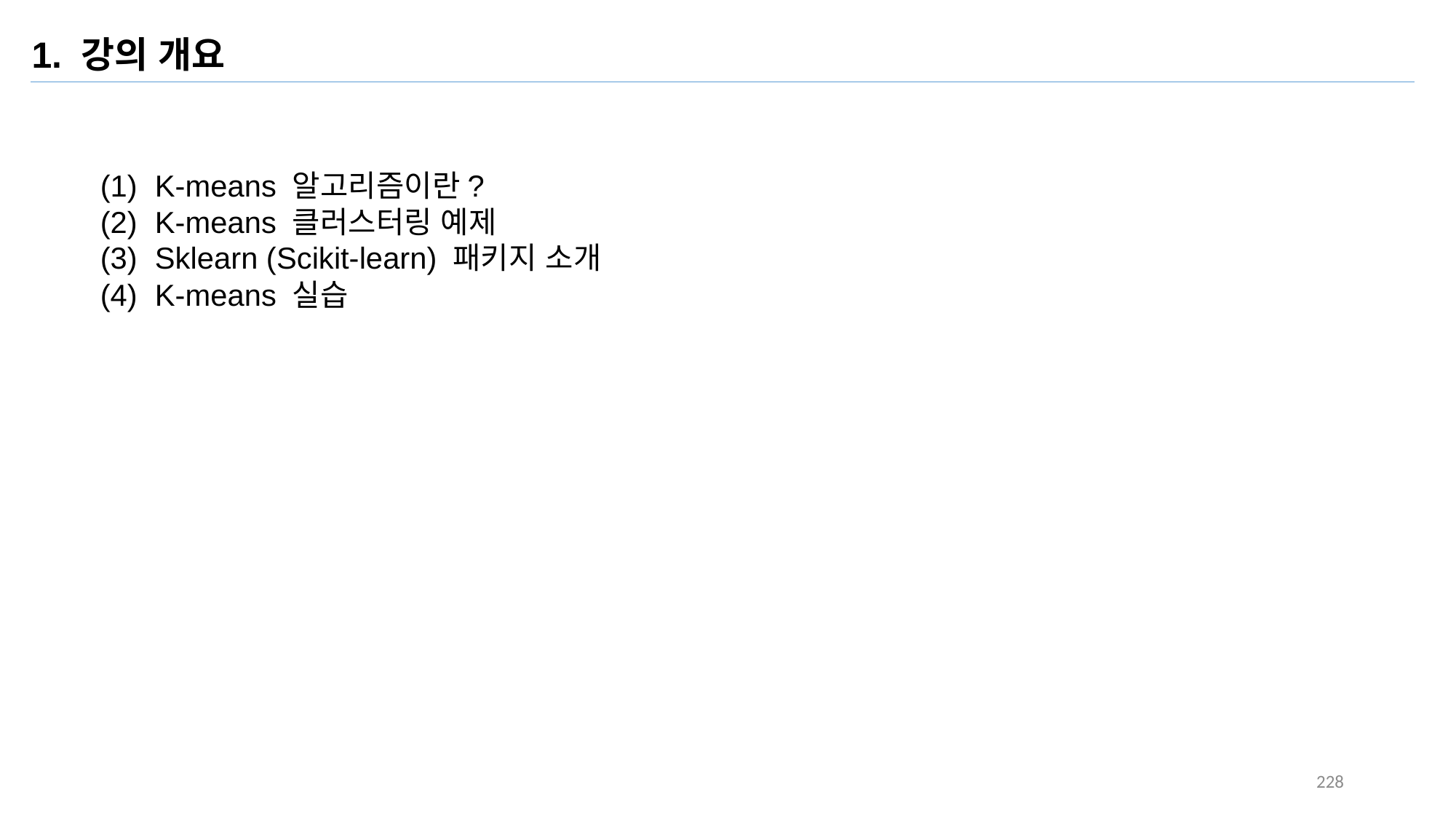

1. 강의 개요
K-means 알고리즘이란?
K-means 클러스터링 예제
Sklearn (Scikit-learn) 패키지 소개
K-means 실습
228